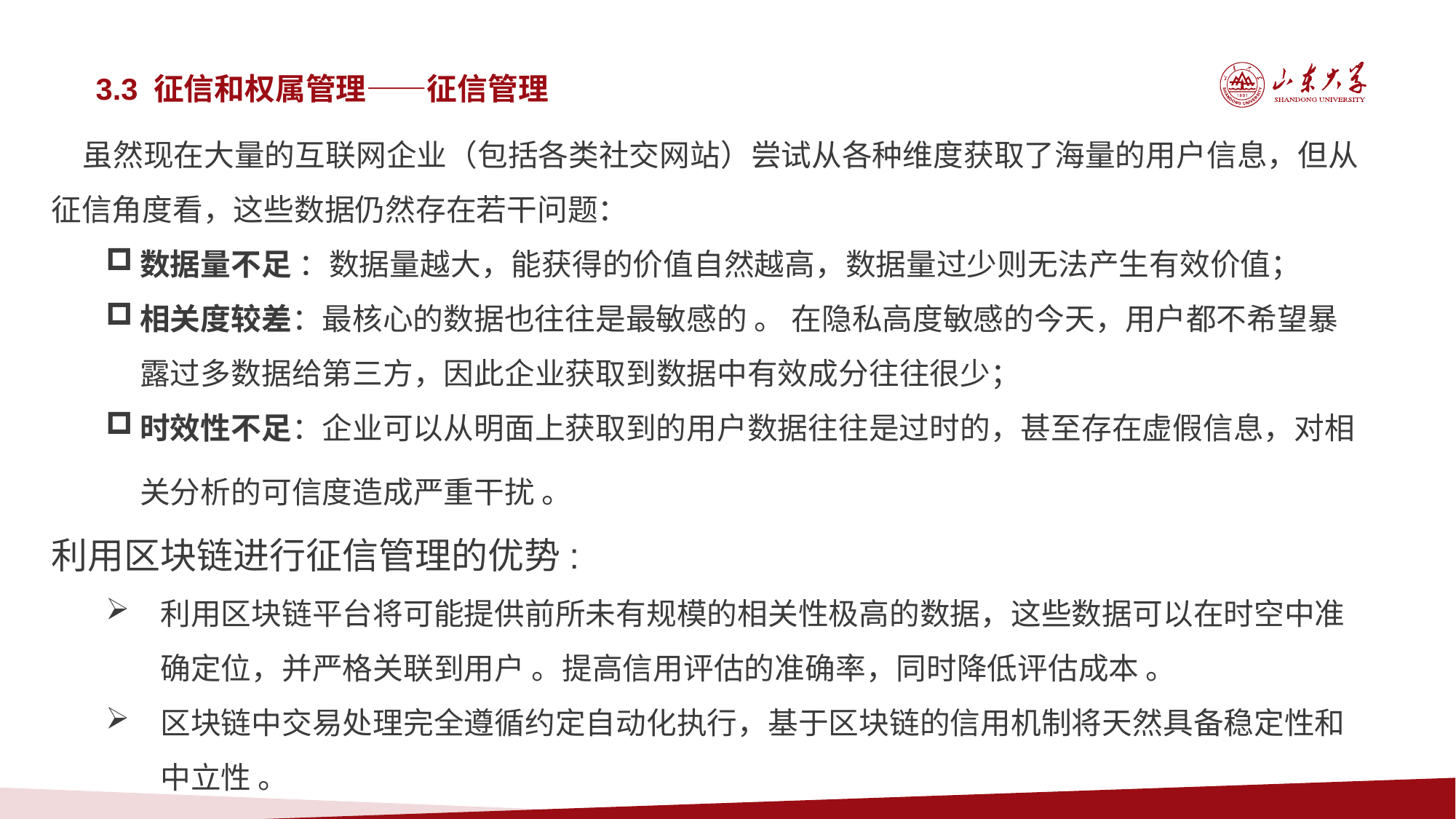

3.3 征信和权属管理——征信管理

    虽然现在大量的互联网企业（包括各类社交网站）尝试从各种维度获取了海量的用户信息，但从征信角度看，这些数据仍然存在若干问题：
数据量不足 ：数据量越大，能获得的价值自然越高，数据量过少则无法产生有效价值；
相关度较差：最核心的数据也往往是最敏感的 。 在隐私高度敏感的今天，用户都不希望暴露过多数据给第三方，因此企业获取到数据中有效成分往往很少；
时效性不足：企业可以从明面上获取到的用户数据往往是过时的，甚至存在虚假信息，对相关分析的可信度造成严重干扰 。
利用区块链进行征信管理的优势:
利用区块链平台将可能提供前所未有规模的相关性极高的数据，这些数据可以在时空中准确定位，并严格关联到用户 。提高信用评估的准确率，同时降低评估成本 。
区块链中交易处理完全遵循约定自动化执行，基于区块链的信用机制将天然具备稳定性和中立性 。